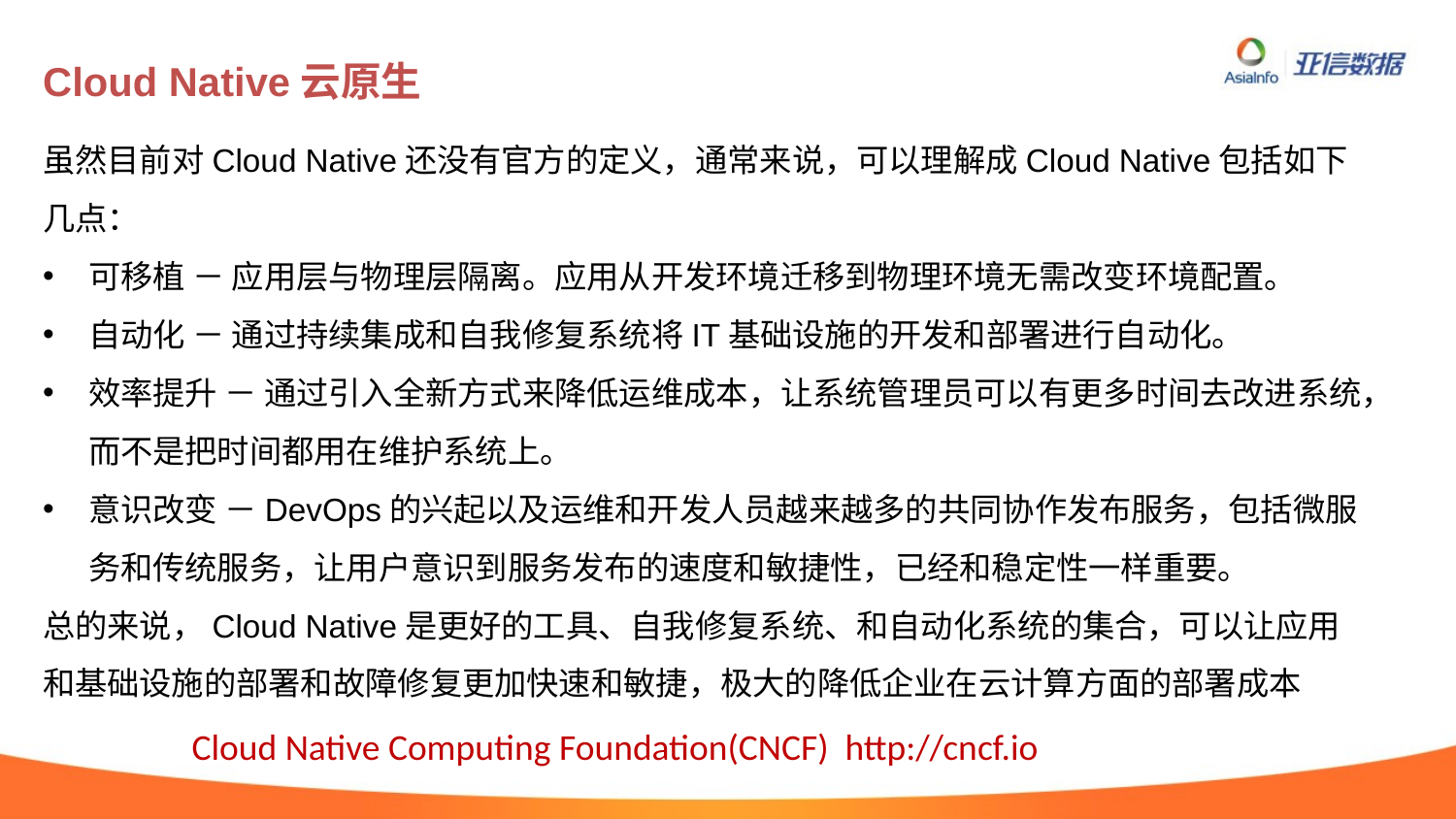

# Cloud Native云原生
虽然目前对Cloud Native还没有官方的定义，通常来说，可以理解成Cloud Native包括如下几点：
可移植 － 应用层与物理层隔离。应用从开发环境迁移到物理环境无需改变环境配置。
自动化 － 通过持续集成和自我修复系统将IT基础设施的开发和部署进行自动化。
效率提升 － 通过引入全新方式来降低运维成本，让系统管理员可以有更多时间去改进系统，而不是把时间都用在维护系统上。
意识改变 －DevOps的兴起以及运维和开发人员越来越多的共同协作发布服务，包括微服务和传统服务，让用户意识到服务发布的速度和敏捷性，已经和稳定性一样重要。
总的来说，Cloud Native是更好的工具、自我修复系统、和自动化系统的集合，可以让应用和基础设施的部署和故障修复更加快速和敏捷，极大的降低企业在云计算方面的部署成本
Cloud Native Computing Foundation(CNCF)  http://cncf.io